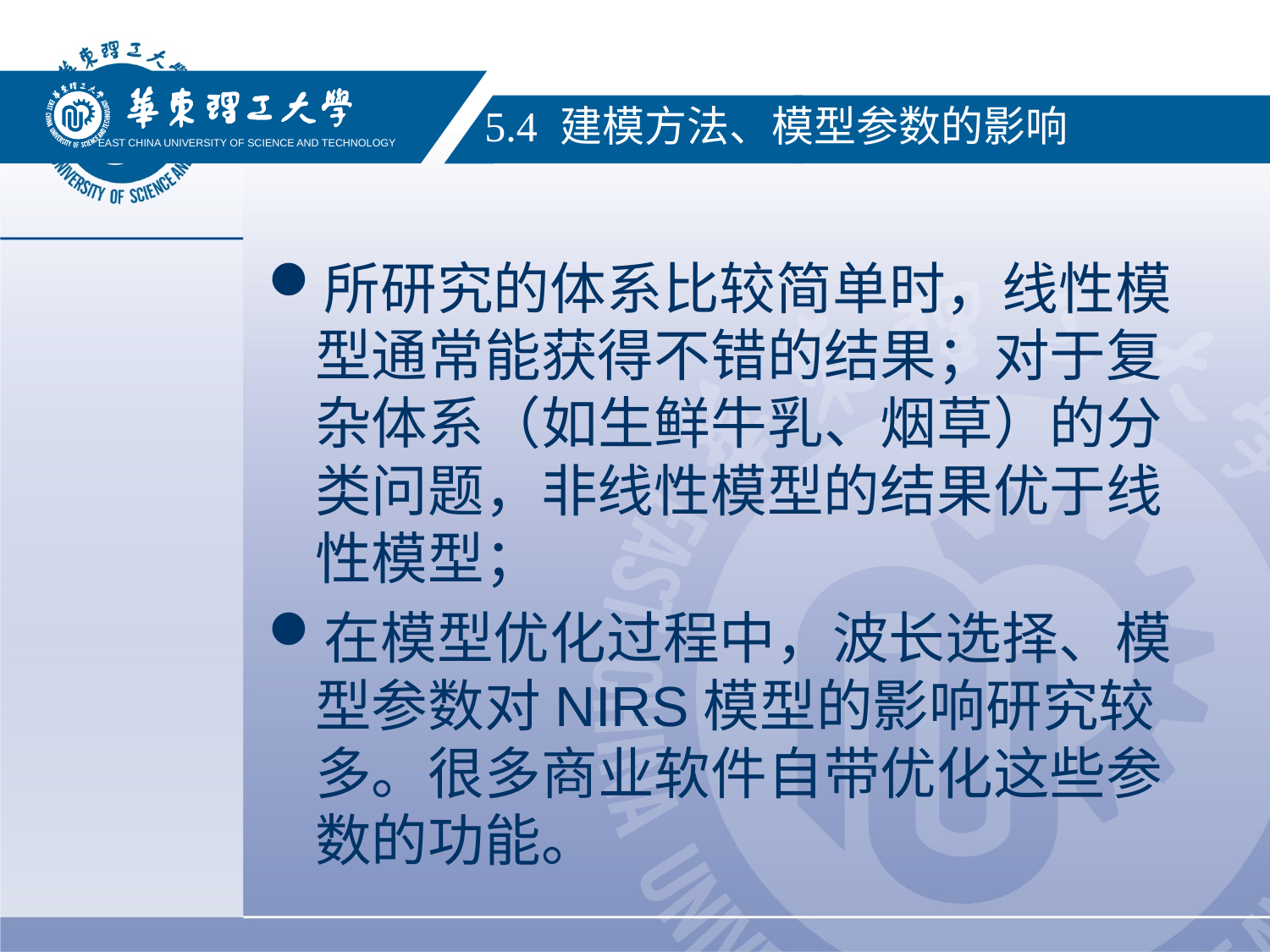

EAST CHINA UNIVERSITY OF SCIENCE AND TECHNOLOGY
 5.4 建模方法、模型参数的影响

所研究的体系比较简单时，线性模型通常能获得不错的结果；对于复杂体系（如生鲜牛乳、烟草）的分类问题，非线性模型的结果优于线性模型；
在模型优化过程中，波长选择、模型参数对NIRS模型的影响研究较多。很多商业软件自带优化这些参数的功能。